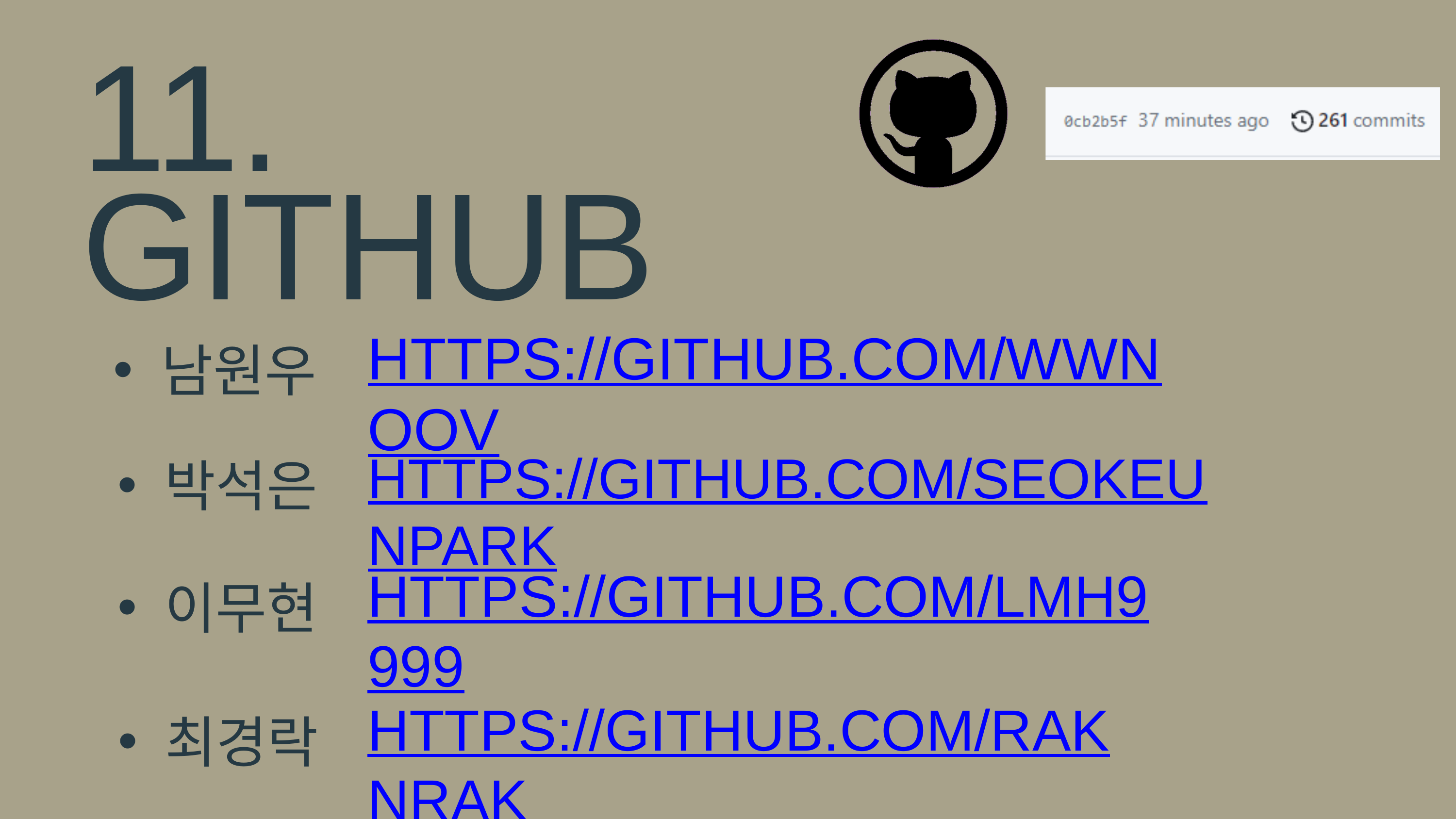

11. GITHUB

HTTPS://GITHUB.COM/WWNOOV
남원우
HTTPS://GITHUB.COM/SEOKEUNPARK
박석은
HTTPS://GITHUB.COM/LMH9999
이무현
HTTPS://GITHUB.COM/RAKNRAK
최경락